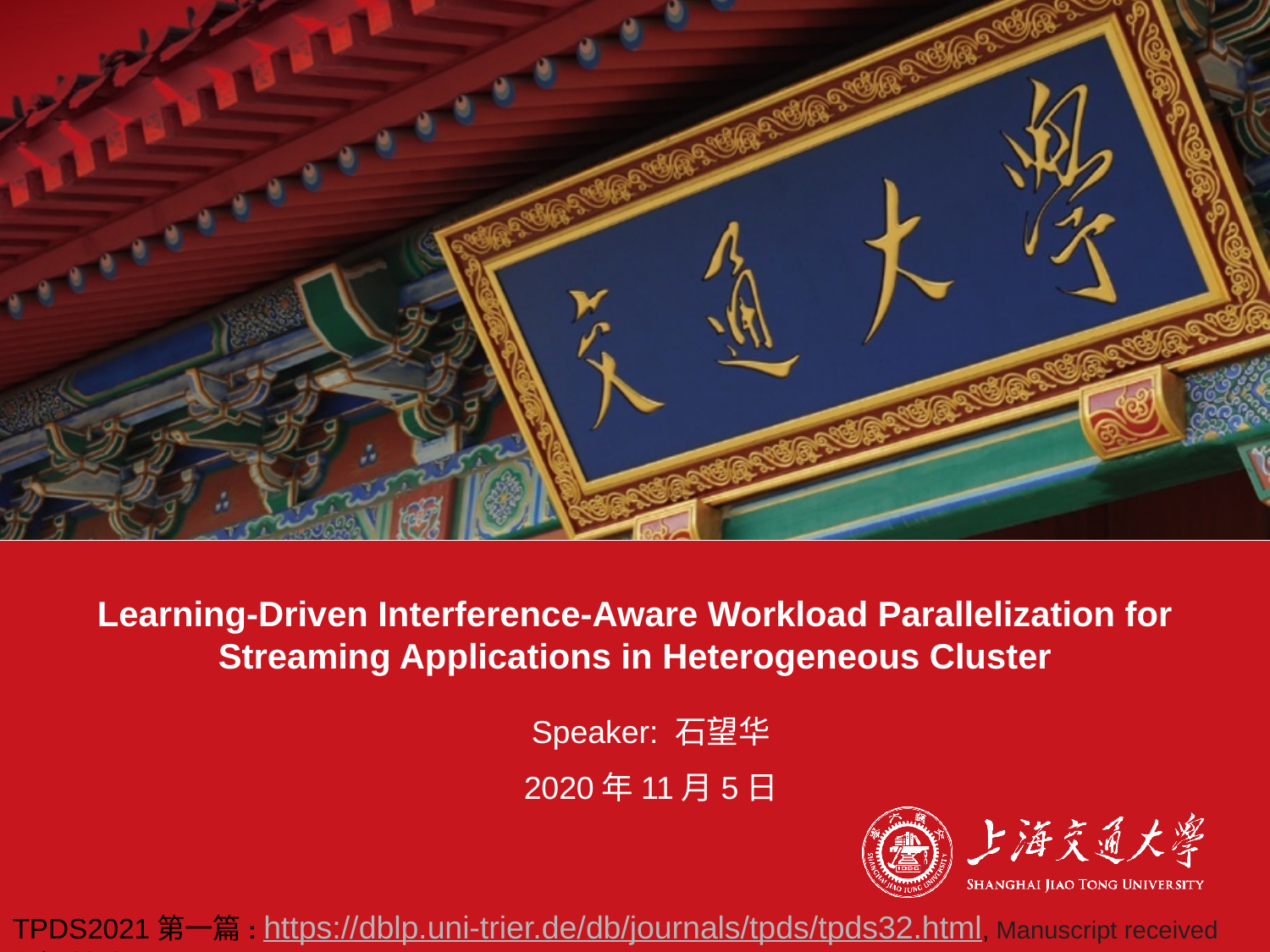

# Learning-Driven Interference-Aware Workload Parallelization for Streaming Applications in Heterogeneous Cluster
Speaker: 石望华
2020年11月5日
TPDS2021第一篇: https://dblp.uni-trier.de/db/journals/tpds/tpds32.html, Manuscript received Feb. 2019